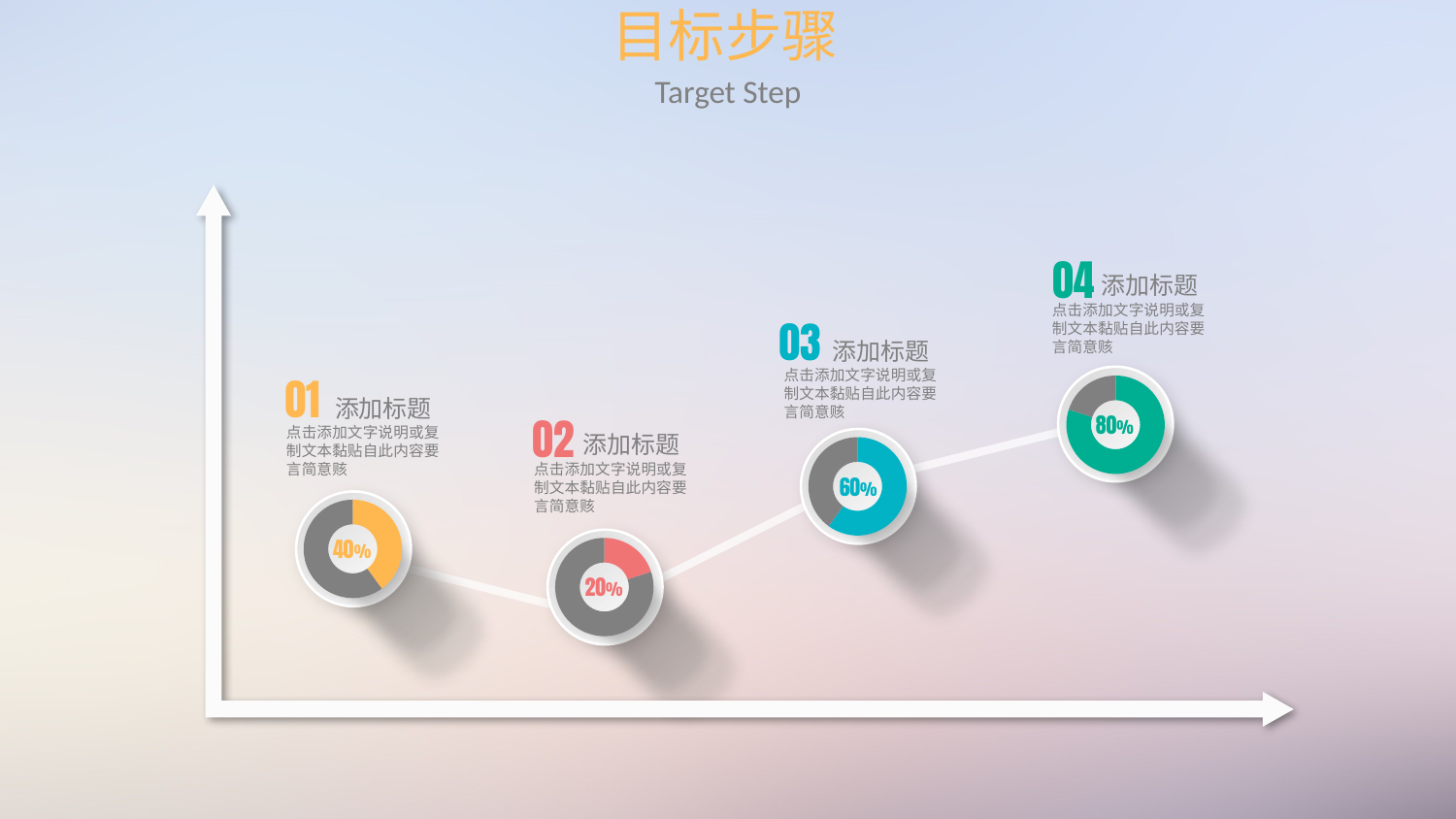

目标步骤
Target Step
04
添加标题
点击添加文字说明或复制文本黏贴自此内容要言简意赅
03
添加标题
点击添加文字说明或复制文本黏贴自此内容要言简意赅

### Chart

| Category | 销售额 |
|---|---|
| 第一季度 | 80.0 |
| 第二季度 | 20.0 |
80%
01
添加标题
点击添加文字说明或复制文本黏贴自此内容要言简意赅

### Chart

| Category | 系列 1 |
|---|---|
| 类别 1 | 0.4 |
| 类别 2 | 0.2 |
| 类别 3 | 0.6000000000000001 |
| 类别 4 | 0.8 |

### Chart

| Category | 销售额 |
|---|---|
| 第一季度 | 60.0 |
| 第二季度 | 40.0 |
60%
02
添加标题
点击添加文字说明或复制文本黏贴自此内容要言简意赅

### Chart

| Category | 销售额 |
|---|---|
| 第一季度 | 40.0 |
| 第二季度 | 60.0 |
40%

### Chart

| Category | 销售额 |
|---|---|
| 第一季度 | 20.0 |
| 第二季度 | 80.0 |
20%